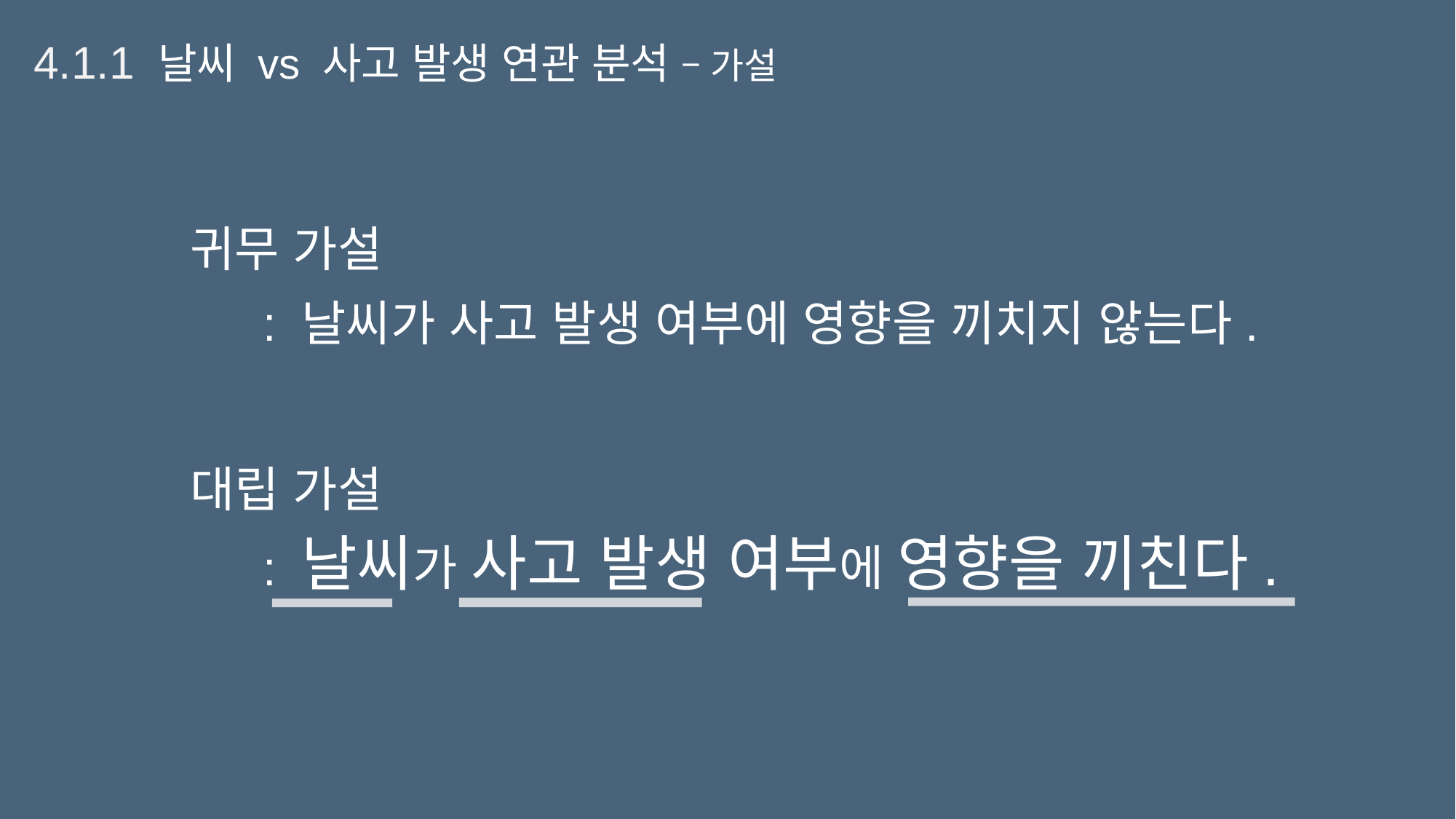

4.1.1 날씨 vs 사고 발생 연관 분석 – 가설
귀무 가설

대립 가설

 : 날씨가 사고 발생 여부에 영향을 끼치지 않는다.

 : 날씨가 사고 발생 여부에 영향을 끼친다.